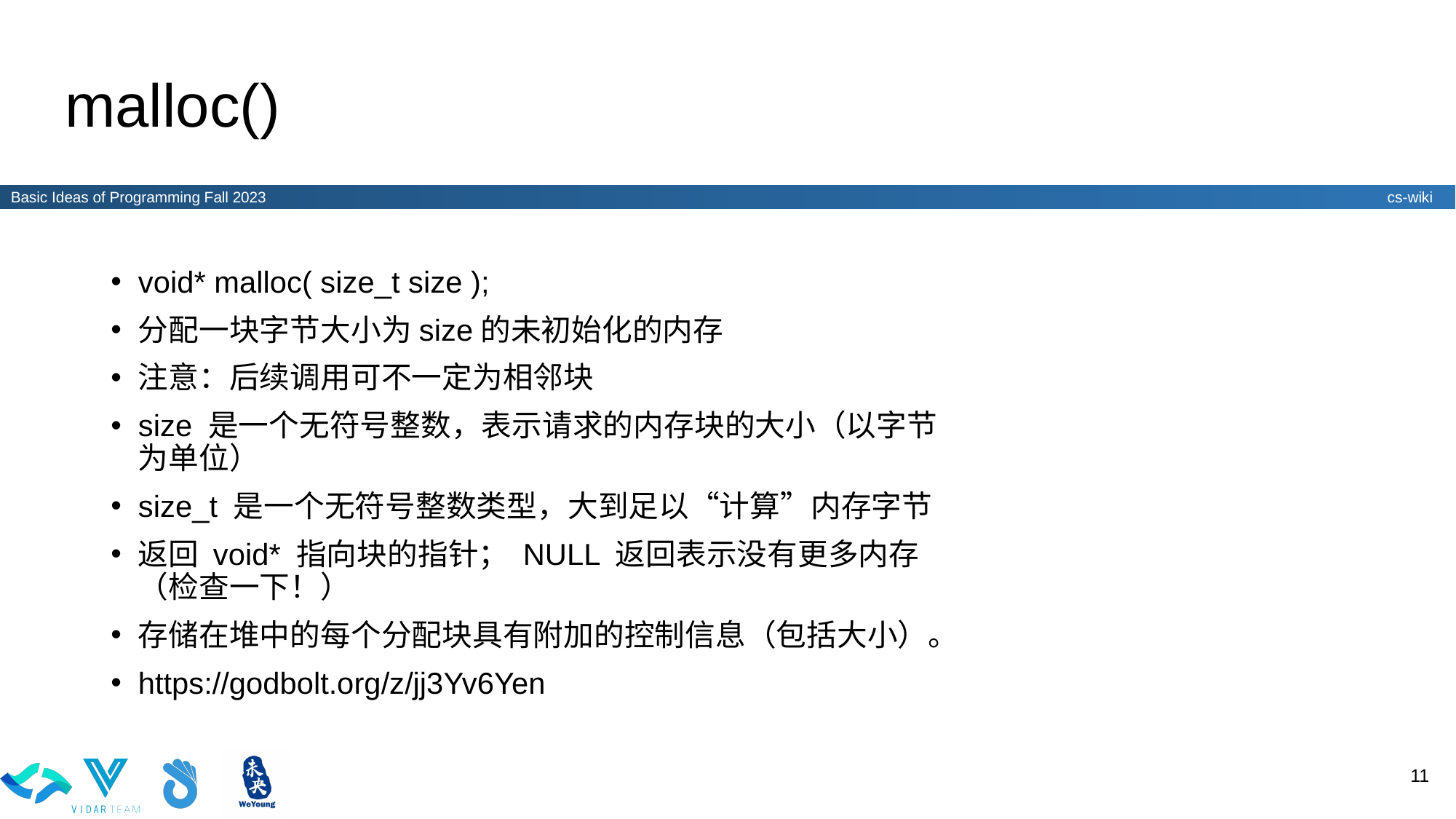

# malloc()
void* malloc( size_t size );
分配一块字节大小为size的未初始化的内存
注意：后续调用可不一定为相邻块
size 是一个无符号整数，表示请求的内存块的大小（以字节为单位）
size_t 是一个无符号整数类型，大到足以“计算”内存字节
返回 void* 指向块的指针； NULL 返回表示没有更多内存（检查一下！）
存储在堆中的每个分配块具有附加的控制信息（包括大小）。
https://godbolt.org/z/jj3Yv6Yen